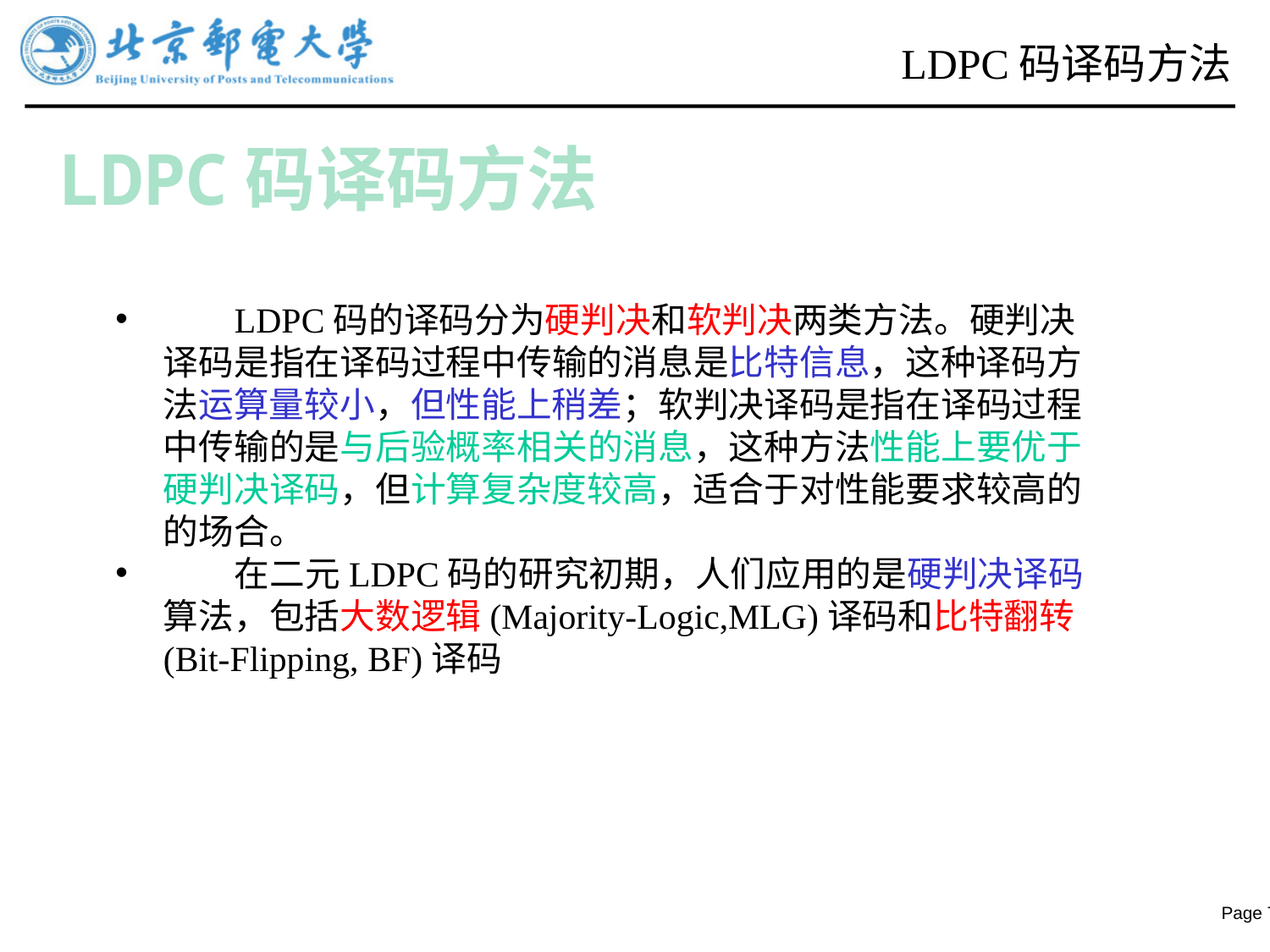

# LDPC码译码方法
LDPC码译码方法
        LDPC码的译码分为硬判决和软判决两类方法。硬判决译码是指在译码过程中传输的消息是比特信息，这种译码方法运算量较小，但性能上稍差；软判决译码是指在译码过程中传输的是与后验概率相关的消息，这种方法性能上要优于硬判决译码，但计算复杂度较高，适合于对性能要求较高的的场合。
        在二元LDPC码的研究初期，人们应用的是硬判决译码算法，包括大数逻辑(Majority-Logic,MLG)译码和比特翻转(Bit-Flipping, BF)译码